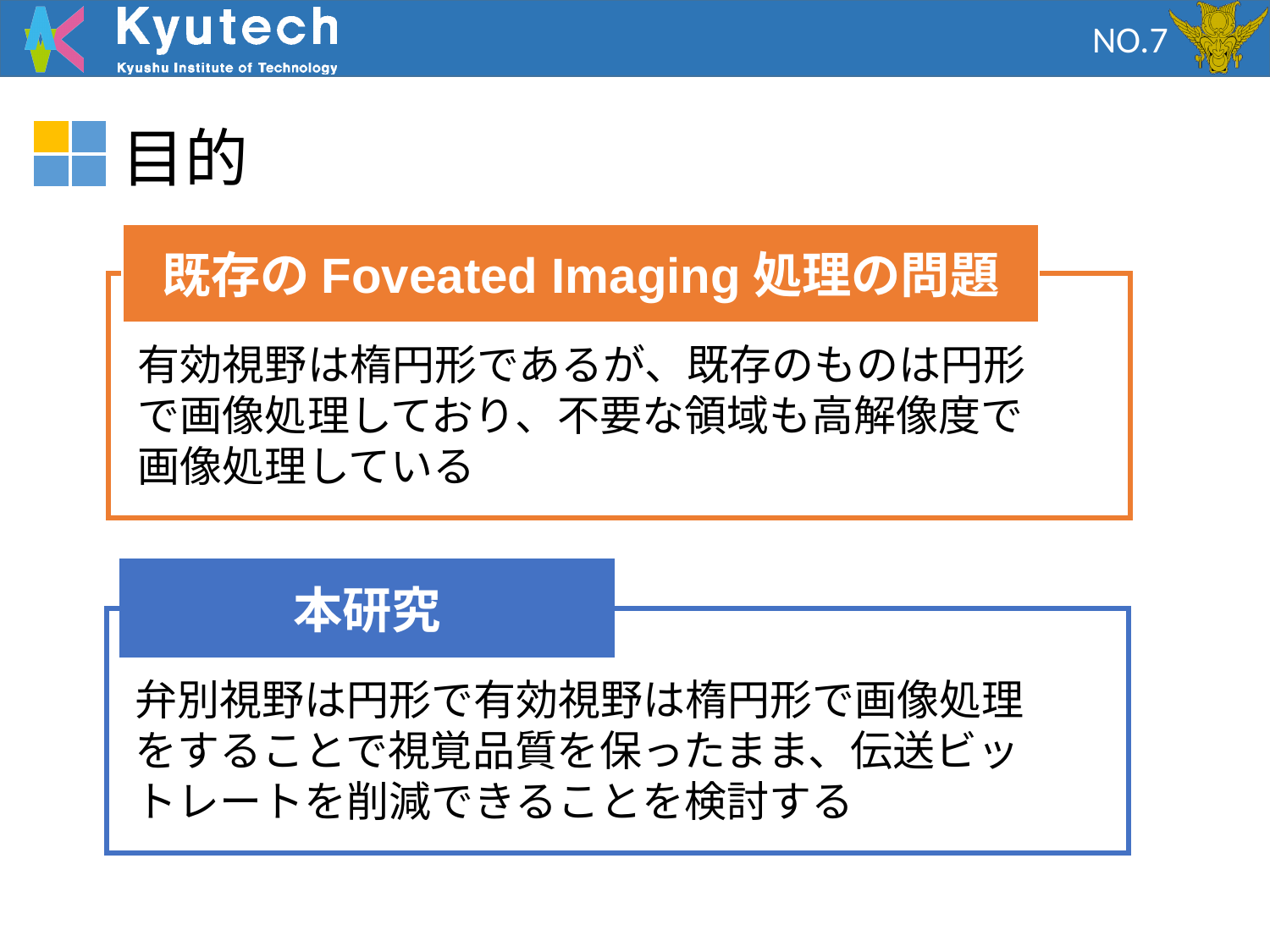

NO.7
目的

既存のFoveated Imaging処理の問題
課題

有効視野は楕円形であるが、既存のものは円形で画像処理しており、不要な領域も高解像度で画像処理している

本研究
課題

弁別視野は円形で有効視野は楕円形で画像処理をすることで視覚品質を保ったまま、伝送ビットレートを削減できることを検討する